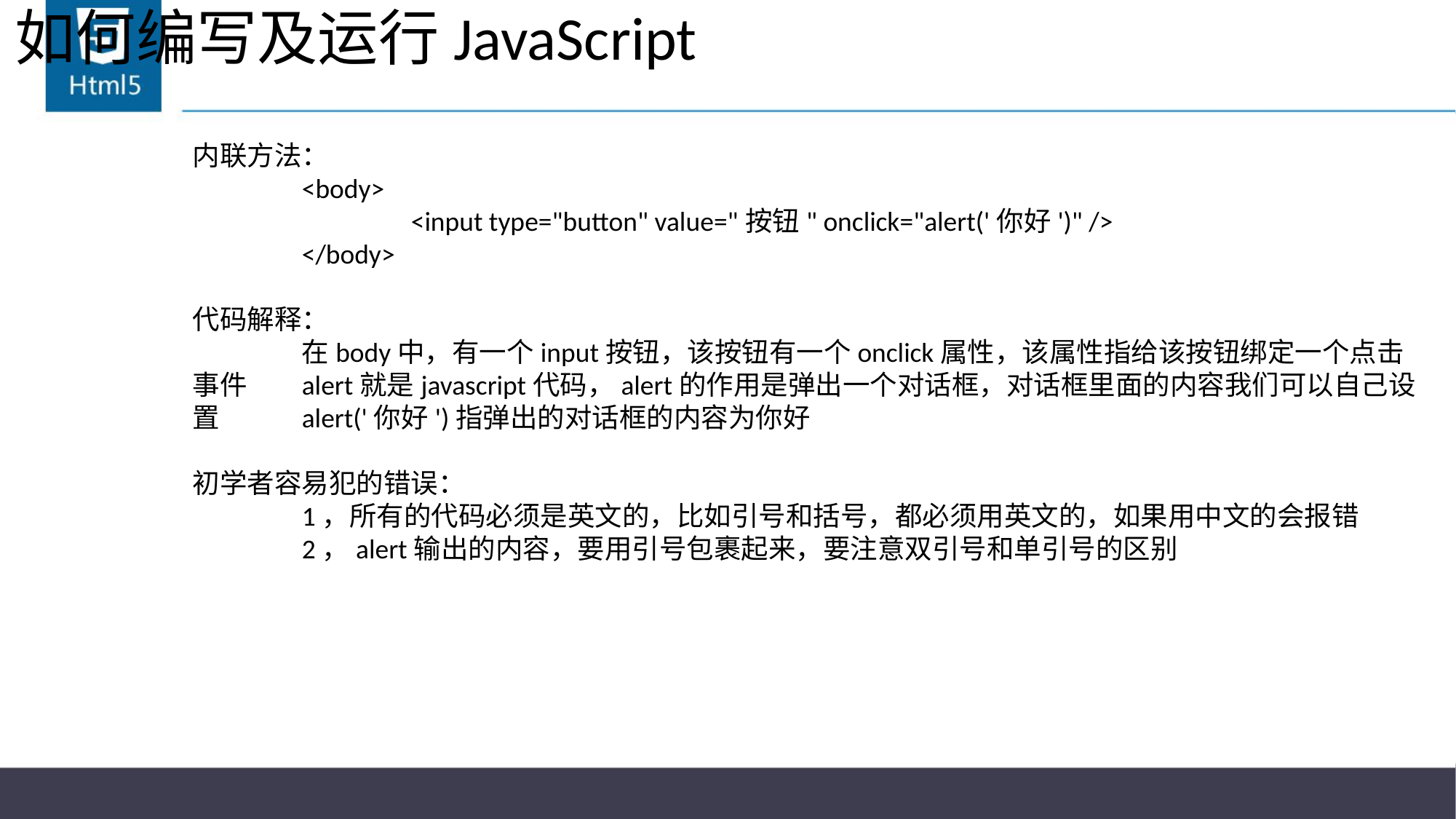

# 如何编写及运行JavaScript
内联方法：
	<body>
		<input type="button" value="按钮" onclick="alert('你好')" />
	</body>

代码解释：
	在body中，有一个input按钮，该按钮有一个onclick属性，该属性指给该按钮绑定一个点击事件	alert就是javascript代码，alert的作用是弹出一个对话框，对话框里面的内容我们可以自己设置	alert('你好')指弹出的对话框的内容为你好

初学者容易犯的错误：
	1，所有的代码必须是英文的，比如引号和括号，都必须用英文的，如果用中文的会报错
	2，alert输出的内容，要用引号包裹起来，要注意双引号和单引号的区别